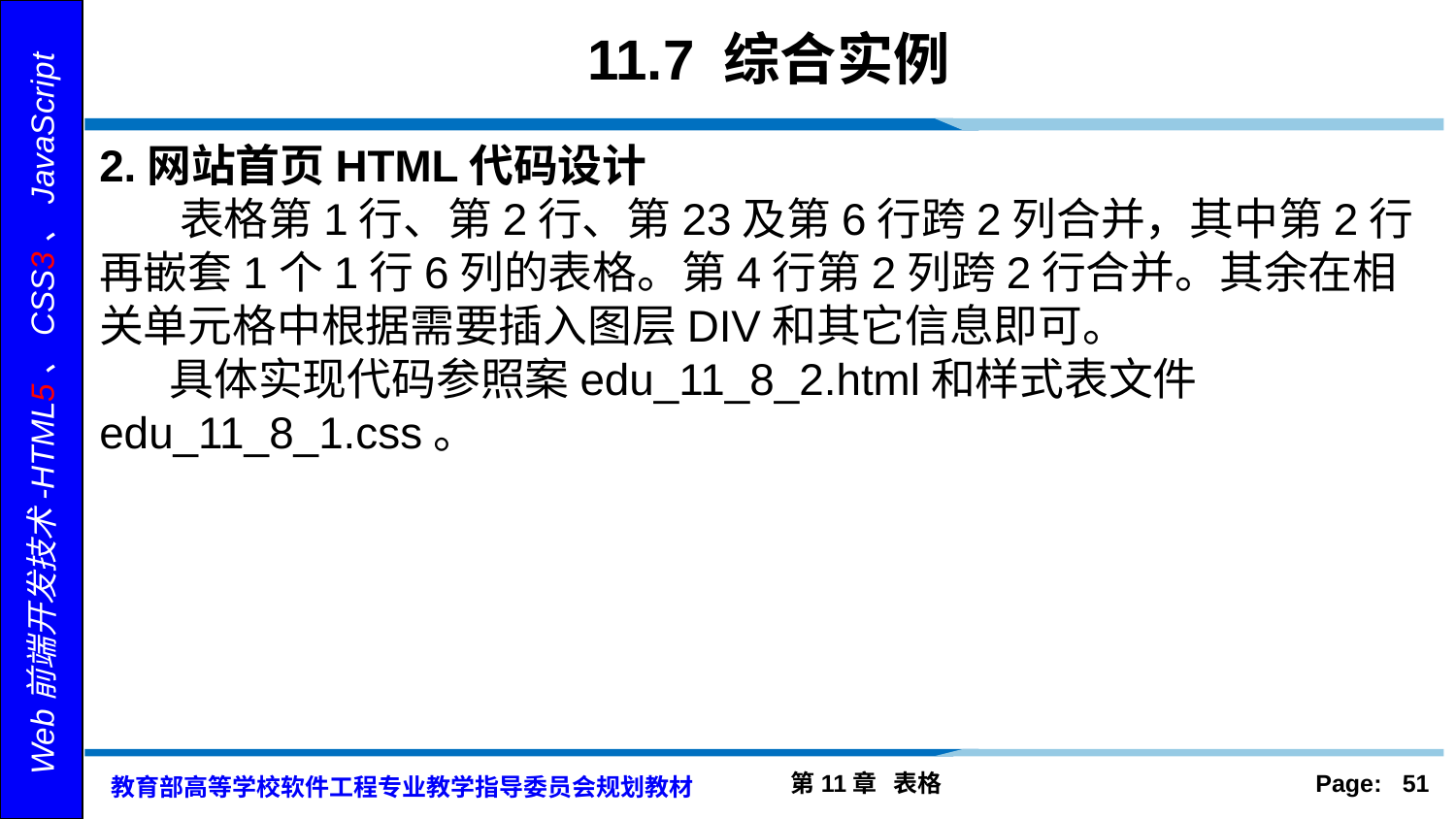

# 11.7 综合实例
2.网站首页HTML代码设计
       表格第1行、第2行、第23及第6行跨2列合并，其中第2行再嵌套1个1行6列的表格。第4行第2列跨2行合并。其余在相关单元格中根据需要插入图层DIV和其它信息即可。
      具体实现代码参照案edu_11_8_2.html和样式表文件edu_11_8_1.css。